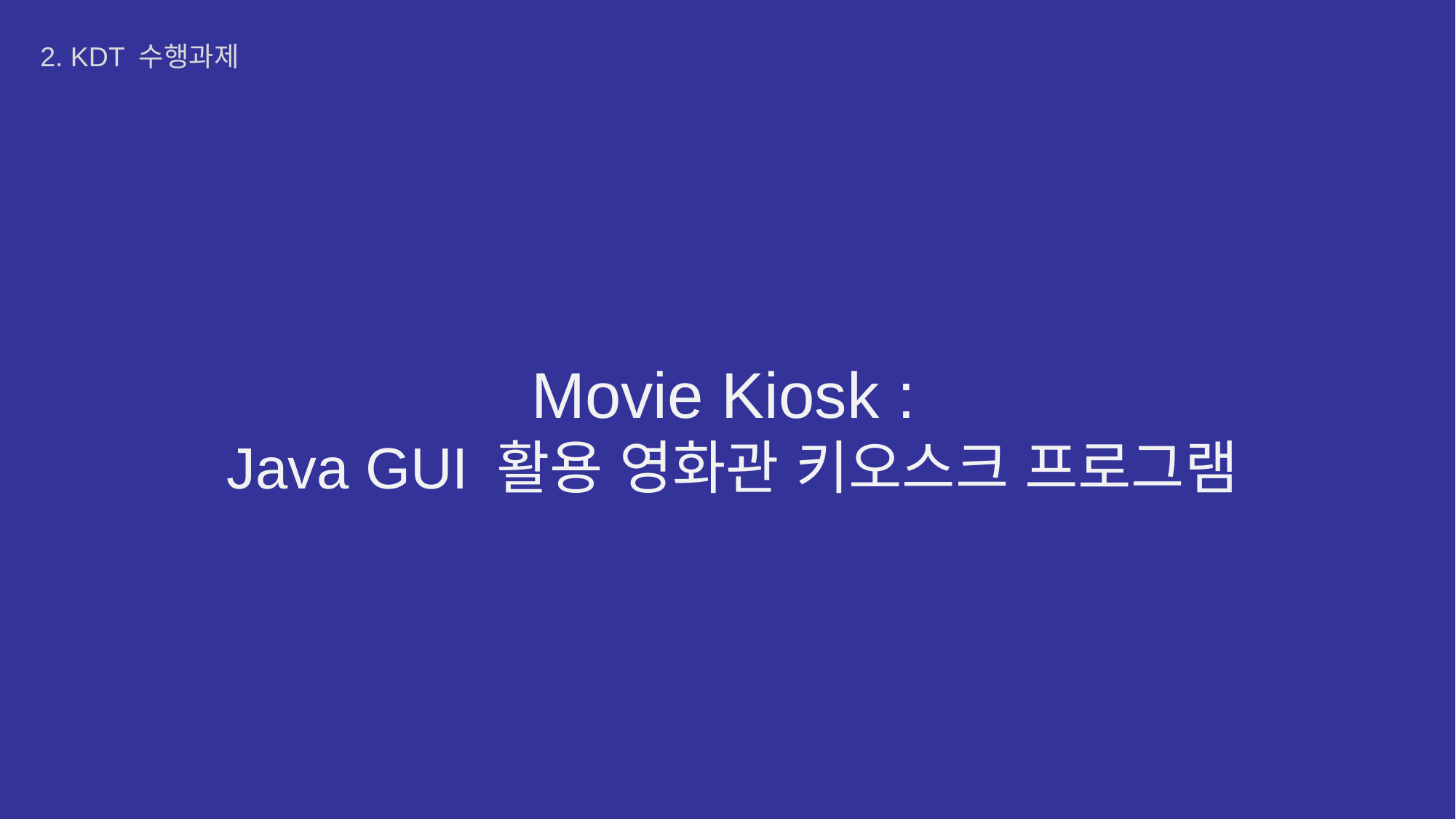

2. KDT 수행과제
# Movie Kiosk : Java GUI 활용 영화관 키오스크 프로그램